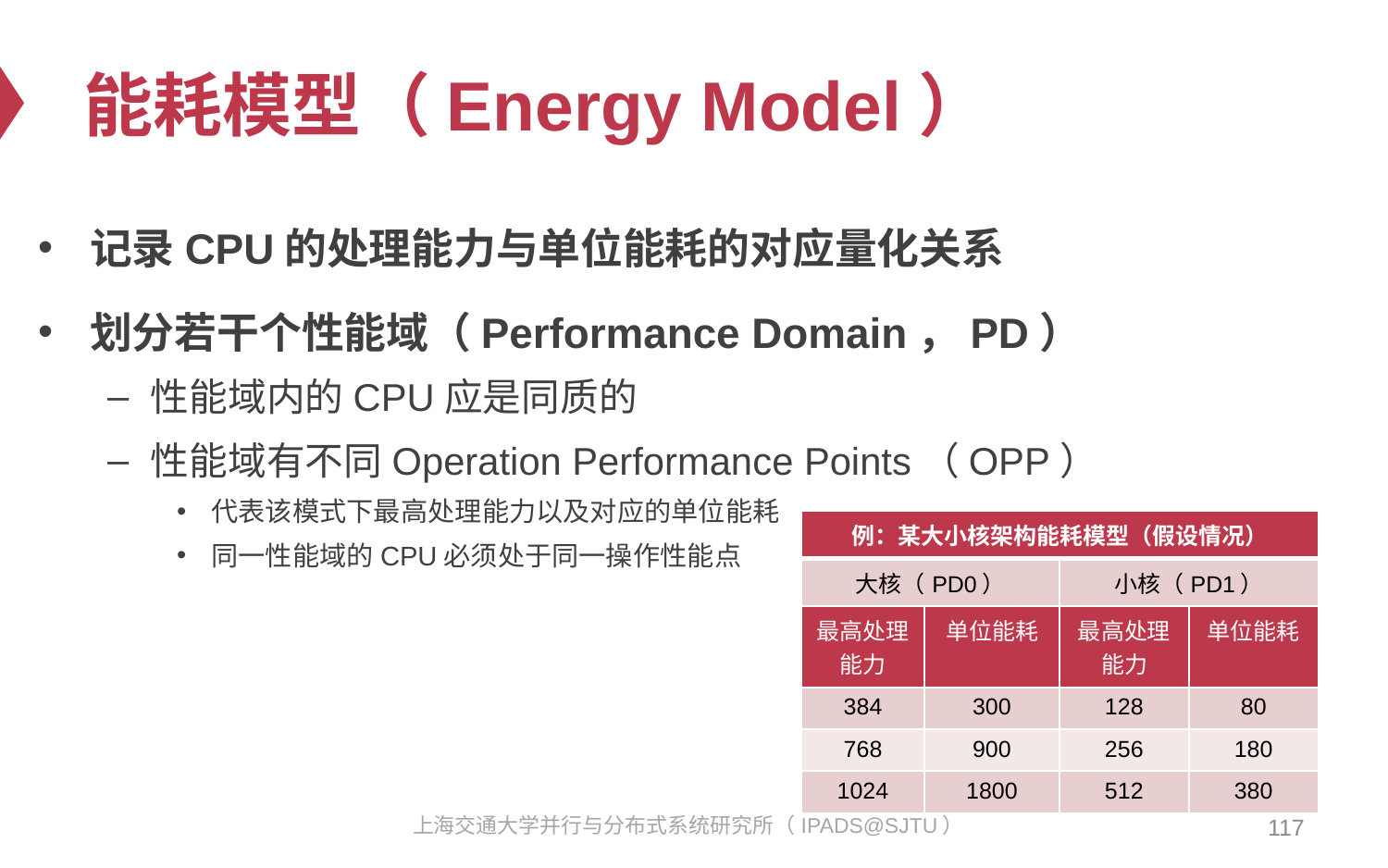

# 能耗模型（Energy Model）
记录CPU的处理能力与单位能耗的对应量化关系
划分若干个性能域（Performance Domain，PD）
性能域内的CPU应是同质的
性能域有不同Operation Performance Points（OPP）
代表该模式下最高处理能力以及对应的单位能耗
同一性能域的CPU必须处于同一操作性能点

| 例：某大小核架构能耗模型（假设情况） |  |  |  |
| --- | --- | --- | --- |
| 大核（PD0） |  | 小核（PD1） |  |
| 最高处理能力 | 单位能耗 | 最高处理能力 | 单位能耗 |
| 384 | 300 | 128 | 80 |
| 768 | 900 | 256 | 180 |
| 1024 | 1800 | 512 | 380 |
117
上海交通大学并行与分布式系统研究所（IPADS@SJTU）